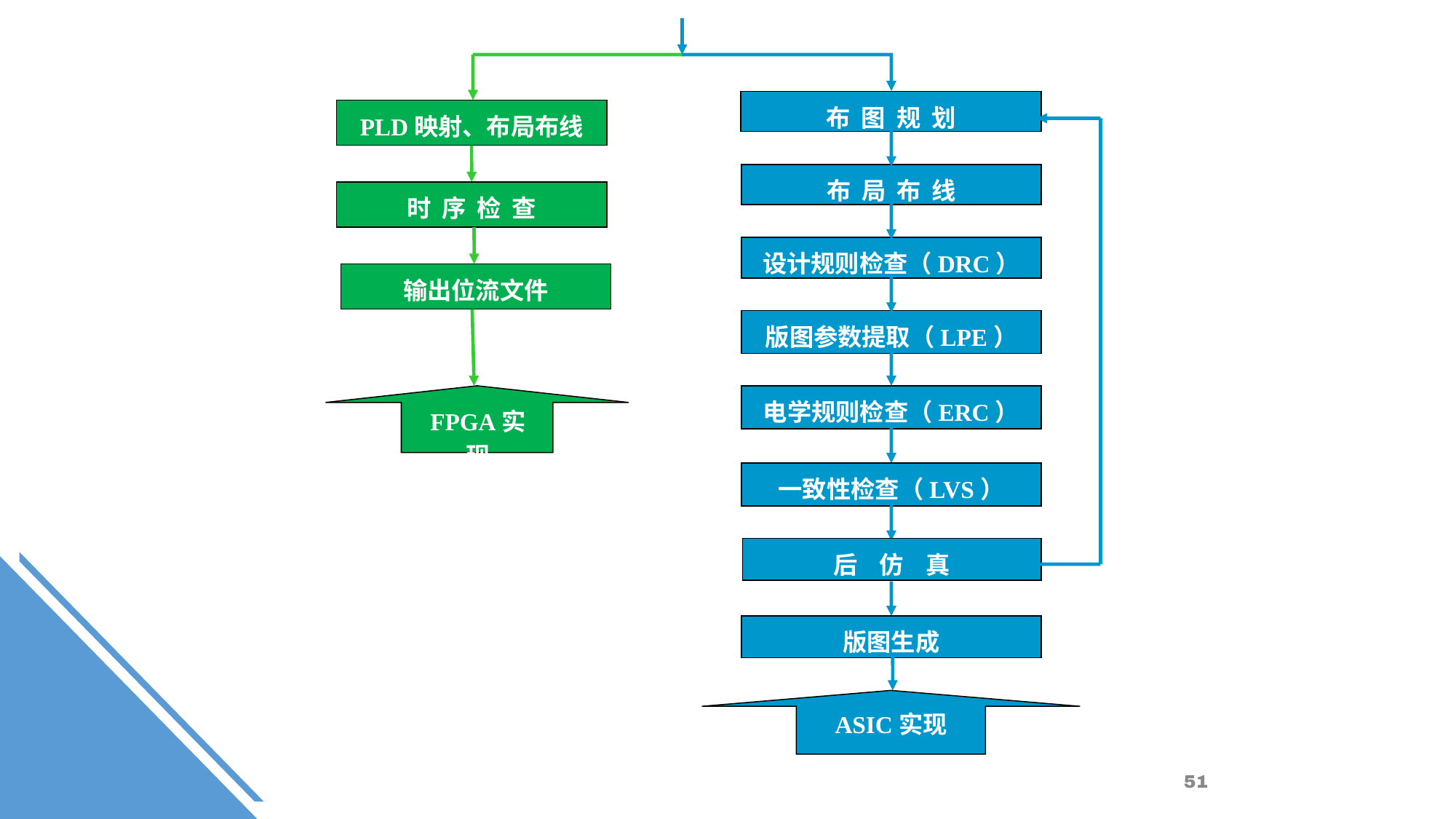

布  图  规  划
PLD映射、布局布线

布  局  布  线
时  序  检  查

设计规则检查（DRC）
输出位流文件

版图参数提取（LPE）

FPGA实现
电学规则检查（ERC）

一致性检查（LVS）

后    仿    真

版图生成

ASIC实现
51